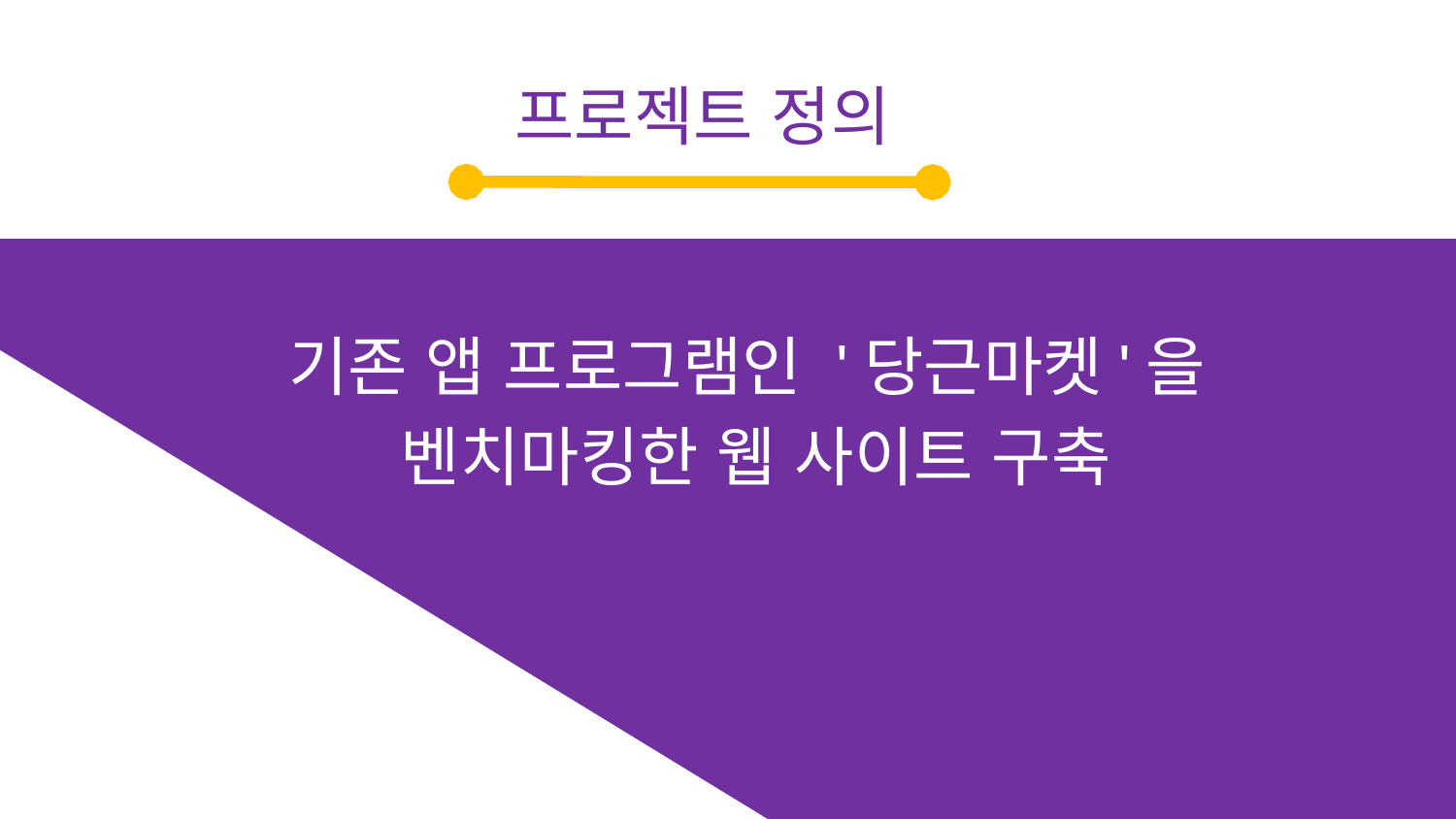

프로젝트 정의

기존 앱 프로그램인 '당근마켓'을
벤치마킹한 웹 사이트 구축